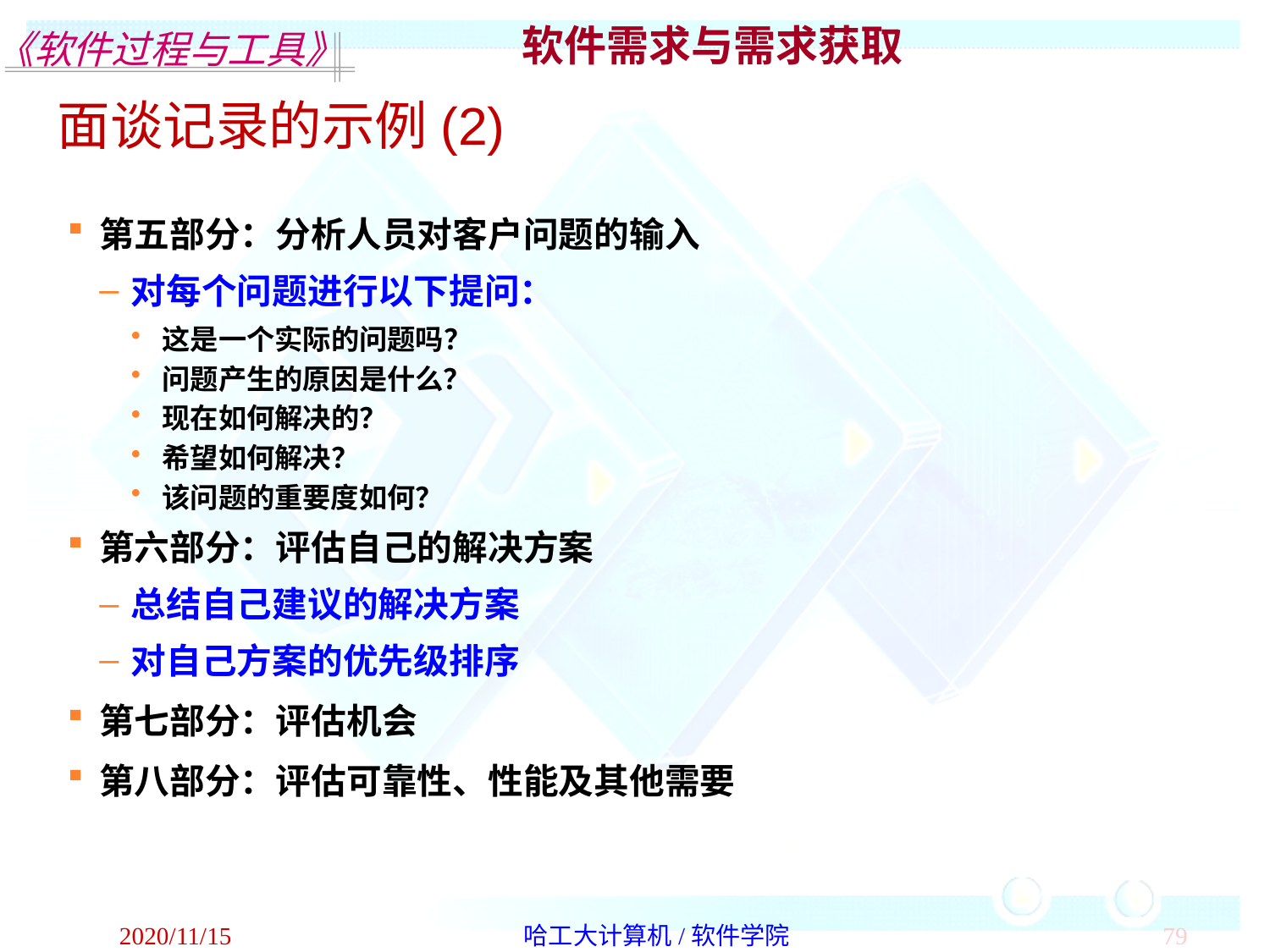

软件需求与需求获取
面谈记录的示例(2)
第五部分：分析人员对客户问题的输入
对每个问题进行以下提问：
这是一个实际的问题吗？
问题产生的原因是什么？
现在如何解决的？
希望如何解决？
该问题的重要度如何？
第六部分：评估自己的解决方案
总结自己建议的解决方案
对自己方案的优先级排序
第七部分：评估机会
第八部分：评估可靠性、性能及其他需要